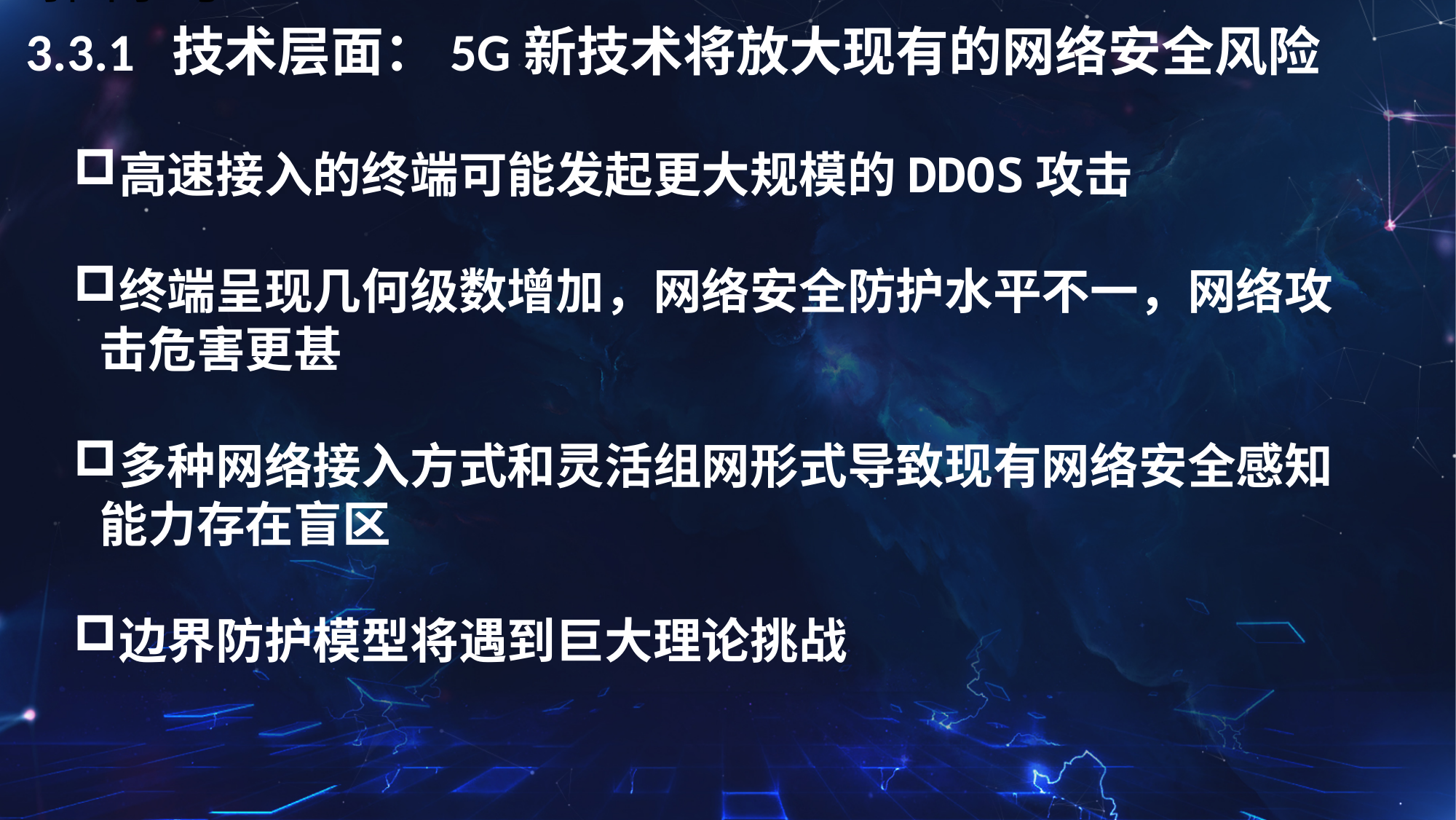

# 3.3.1  技术层面：5G新技术将放大现有的网络安全风险
高速接入的终端可能发起更大规模的DDOS攻击

终端呈现几何级数增加，网络安全防护水平不一，网络攻击危害更甚

多种网络接入方式和灵活组网形式导致现有网络安全感知能力存在盲区

边界防护模型将遇到巨大理论挑战